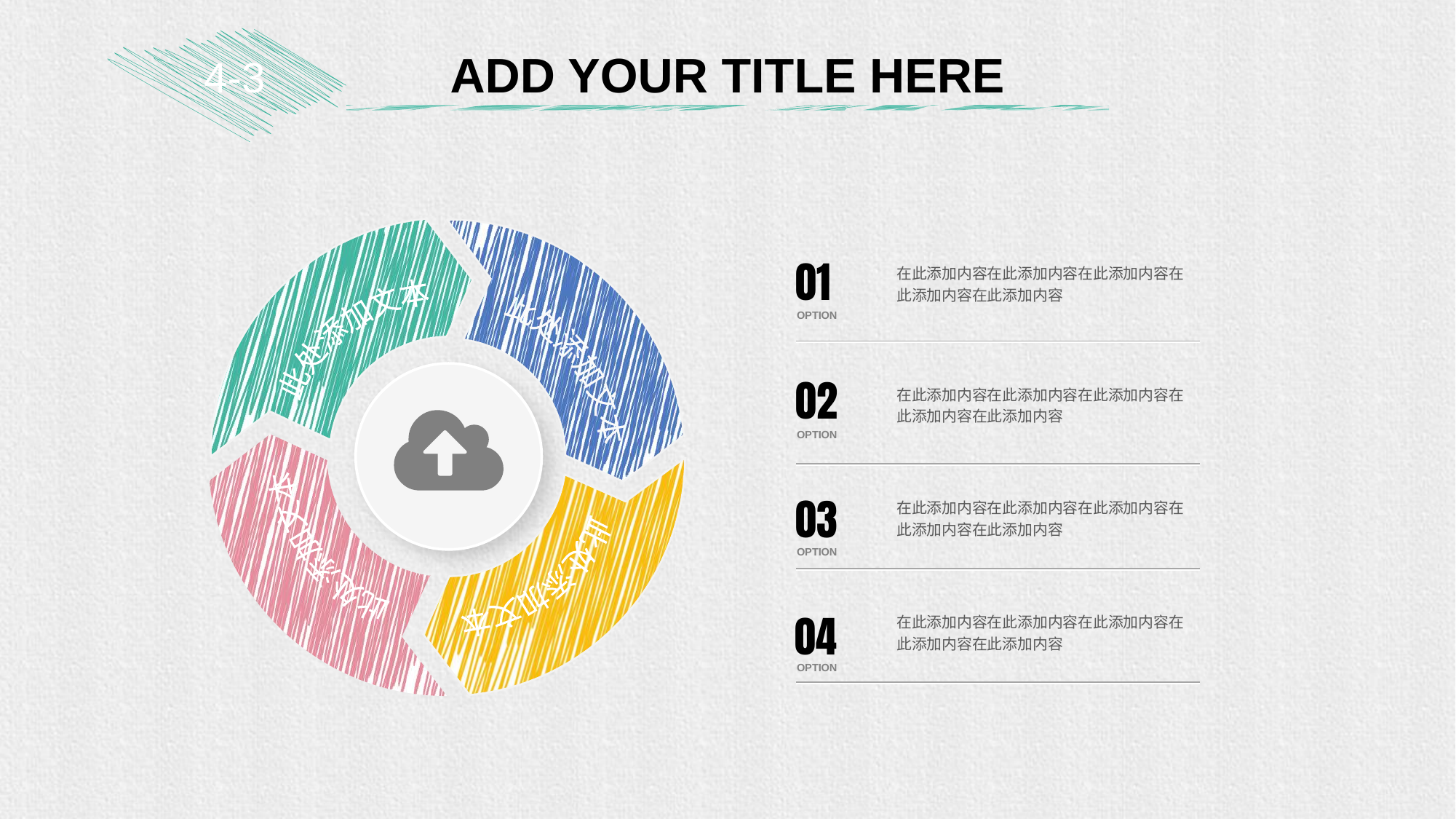

ADD YOUR TITLE HERE
4-3

此处添加文本
此处添加文本
此处添加文本
此处添加文本
在此添加内容在此添加内容在此添加内容在此添加内容在此添加内容
01
OPTION

02
OPTION
在此添加内容在此添加内容在此添加内容在此添加内容在此添加内容
在此添加内容在此添加内容在此添加内容在此添加内容在此添加内容
03
OPTION
在此添加内容在此添加内容在此添加内容在此添加内容在此添加内容
04
OPTION